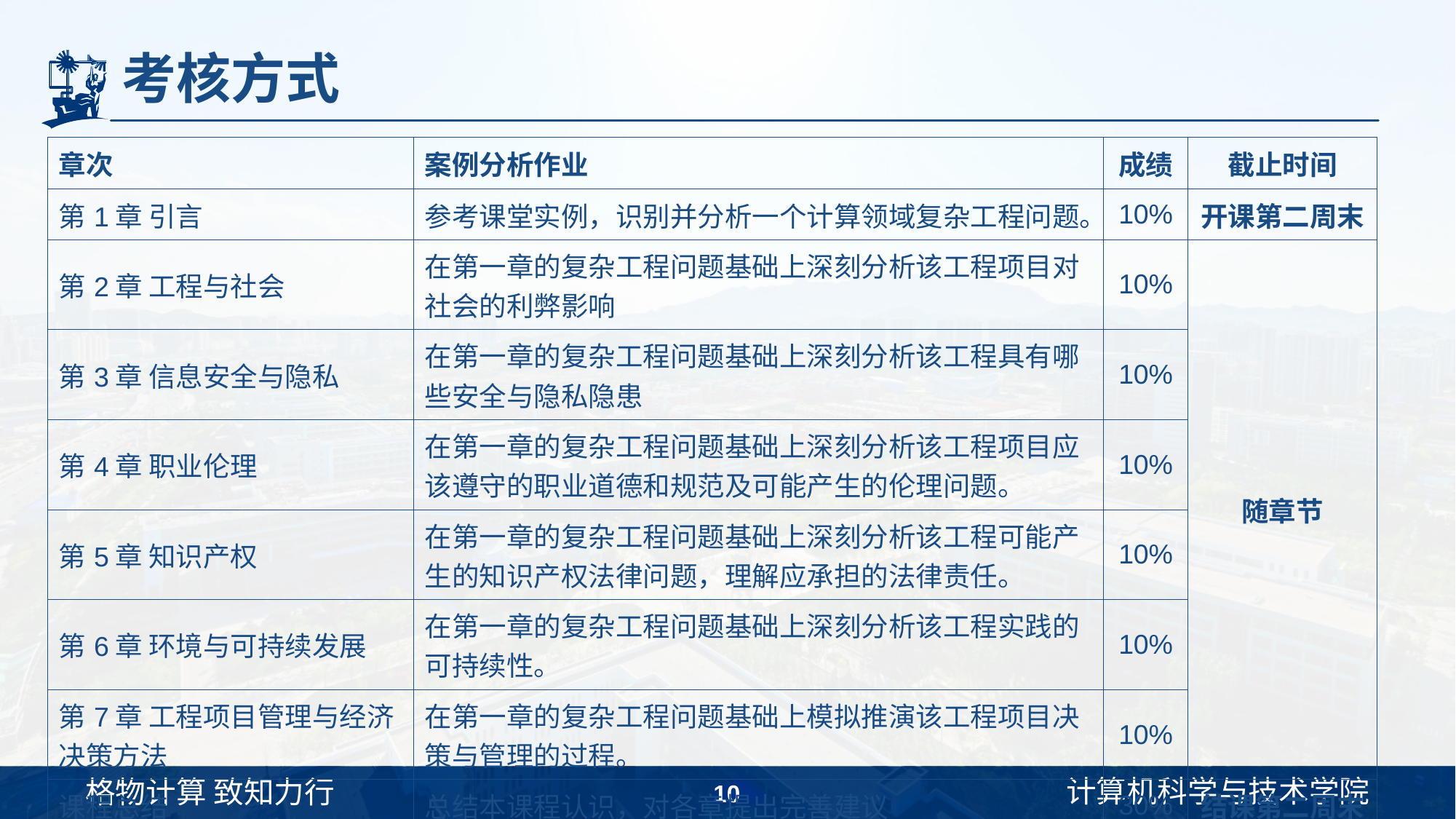

# 考核方式
| 章次 | 案例分析作业 | 成绩 | 截止时间 |
| --- | --- | --- | --- |
| 第1章 引言 | 参考课堂实例，识别并分析一个计算领域复杂工程问题。 | 10% | 开课第二周末 |
| 第2章 工程与社会 | 在第一章的复杂工程问题基础上深刻分析该工程项目对社会的利弊影响 | 10% | 随章节 |
| 第3章 信息安全与隐私 | 在第一章的复杂工程问题基础上深刻分析该工程具有哪些安全与隐私隐患 | 10% |  |
| 第4章 职业伦理 | 在第一章的复杂工程问题基础上深刻分析该工程项目应该遵守的职业道德和规范及可能产生的伦理问题。 | 10% |  |
| 第5章 知识产权 | 在第一章的复杂工程问题基础上深刻分析该工程可能产生的知识产权法律问题，理解应承担的法律责任。 | 10% |  |
| 第6章 环境与可持续发展 | 在第一章的复杂工程问题基础上深刻分析该工程实践的可持续性。 | 10% |  |
| 第7章 工程项目管理与经济决策方法 | 在第一章的复杂工程问题基础上模拟推演该工程项目决策与管理的过程。 | 10% |  |
| 课程总结 | 总结本课程认识，对各章提出完善建议 | 30% | 结课第二周末 |
10